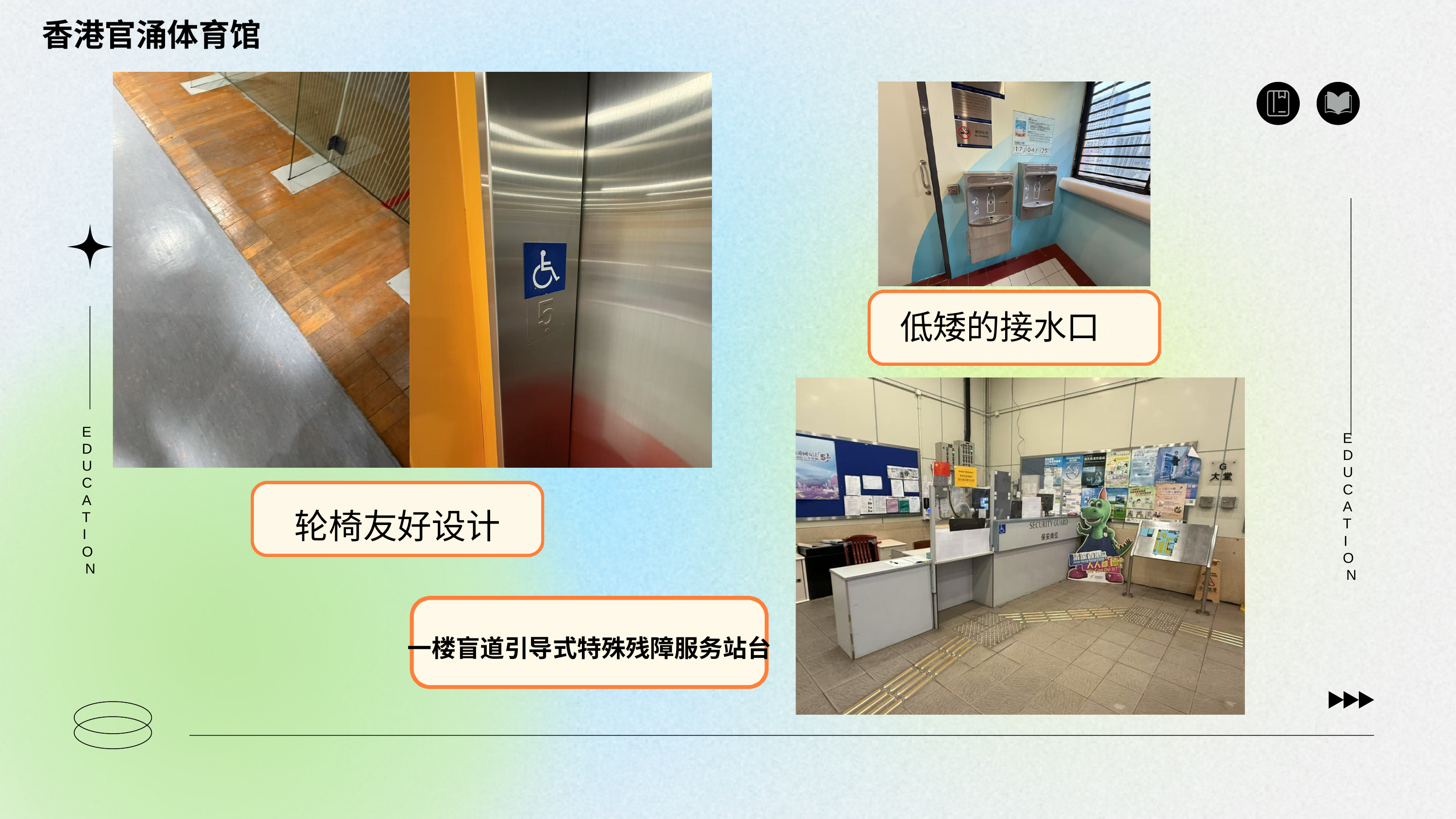

香港官涌体育馆

低矮的接水口

EDUCATION
EDUCATION

轮椅友好设计

一楼盲道引导式特殊残障服务站台